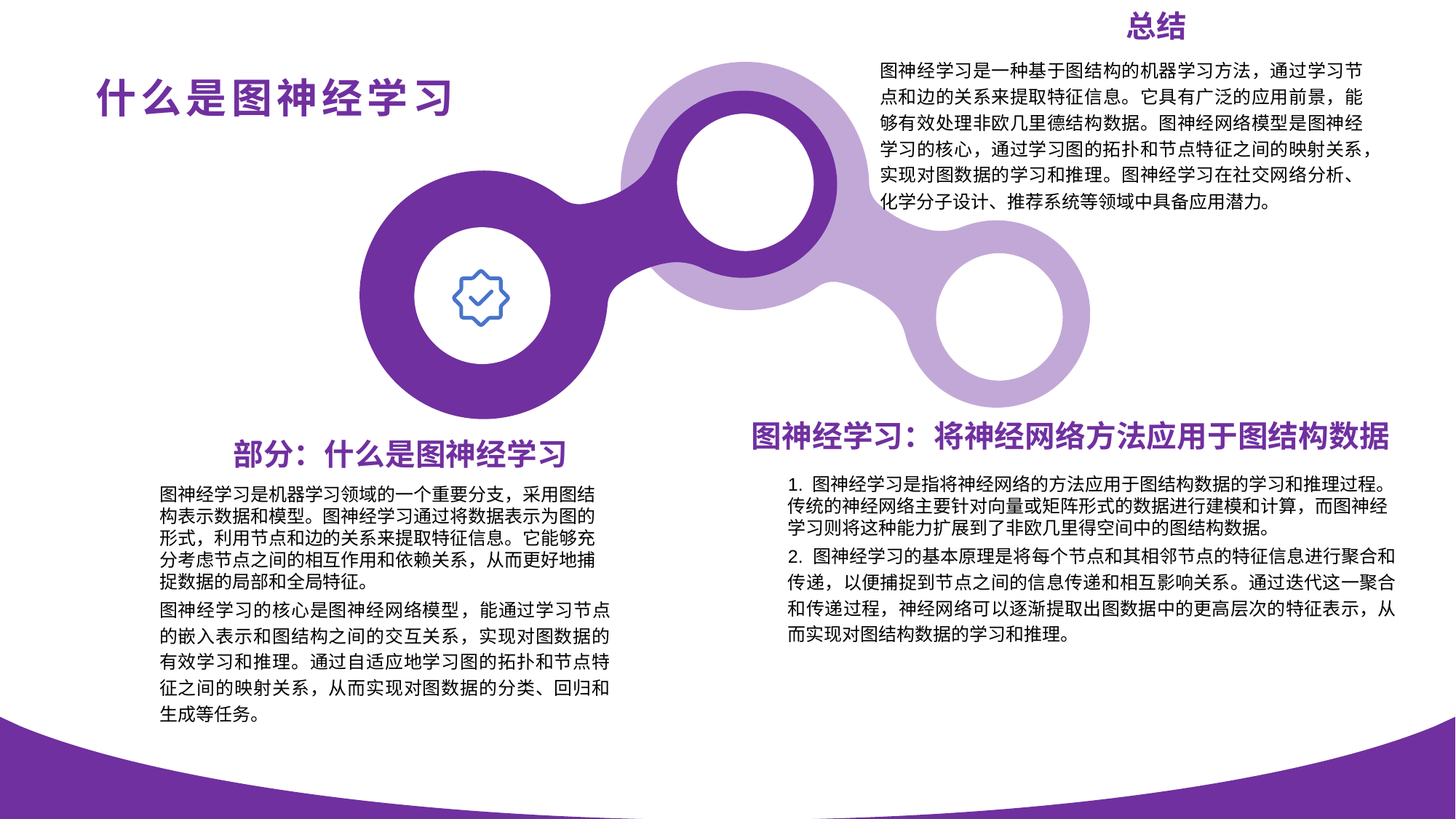

总结
图神经网络背景知识
图神经学习是一种基于图结构的机器学习方法，通过学习节点和边的关系来提取特征信息。它具有广泛的应用前景，能够有效处理非欧几里德结构数据。图神经网络模型是图神经学习的核心，通过学习图的拓扑和节点特征之间的映射关系，实现对图数据的学习和推理。图神经学习在社交网络分析、化学分子设计、推荐系统等领域中具备应用潜力。
什么是图神经学习

图神经学习：将神经网络方法应用于图结构数据
部分：什么是图神经学习
1. 图神经学习是指将神经网络的方法应用于图结构数据的学习和推理过程。传统的神经网络主要针对向量或矩阵形式的数据进行建模和计算，而图神经学习则将这种能力扩展到了非欧几里得空间中的图结构数据。
2. 图神经学习的基本原理是将每个节点和其相邻节点的特征信息进行聚合和传递，以便捕捉到节点之间的信息传递和相互影响关系。通过迭代这一聚合和传递过程，神经网络可以逐渐提取出图数据中的更高层次的特征表示，从而实现对图结构数据的学习和推理。
图神经学习是机器学习领域的一个重要分支，采用图结构表示数据和模型。图神经学习通过将数据表示为图的形式，利用节点和边的关系来提取特征信息。它能够充分考虑节点之间的相互作用和依赖关系，从而更好地捕捉数据的局部和全局特征。
图神经学习的核心是图神经网络模型，能通过学习节点的嵌入表示和图结构之间的交互关系，实现对图数据的有效学习和推理。通过自适应地学习图的拓扑和节点特征之间的映射关系，从而实现对图数据的分类、回归和生成等任务。